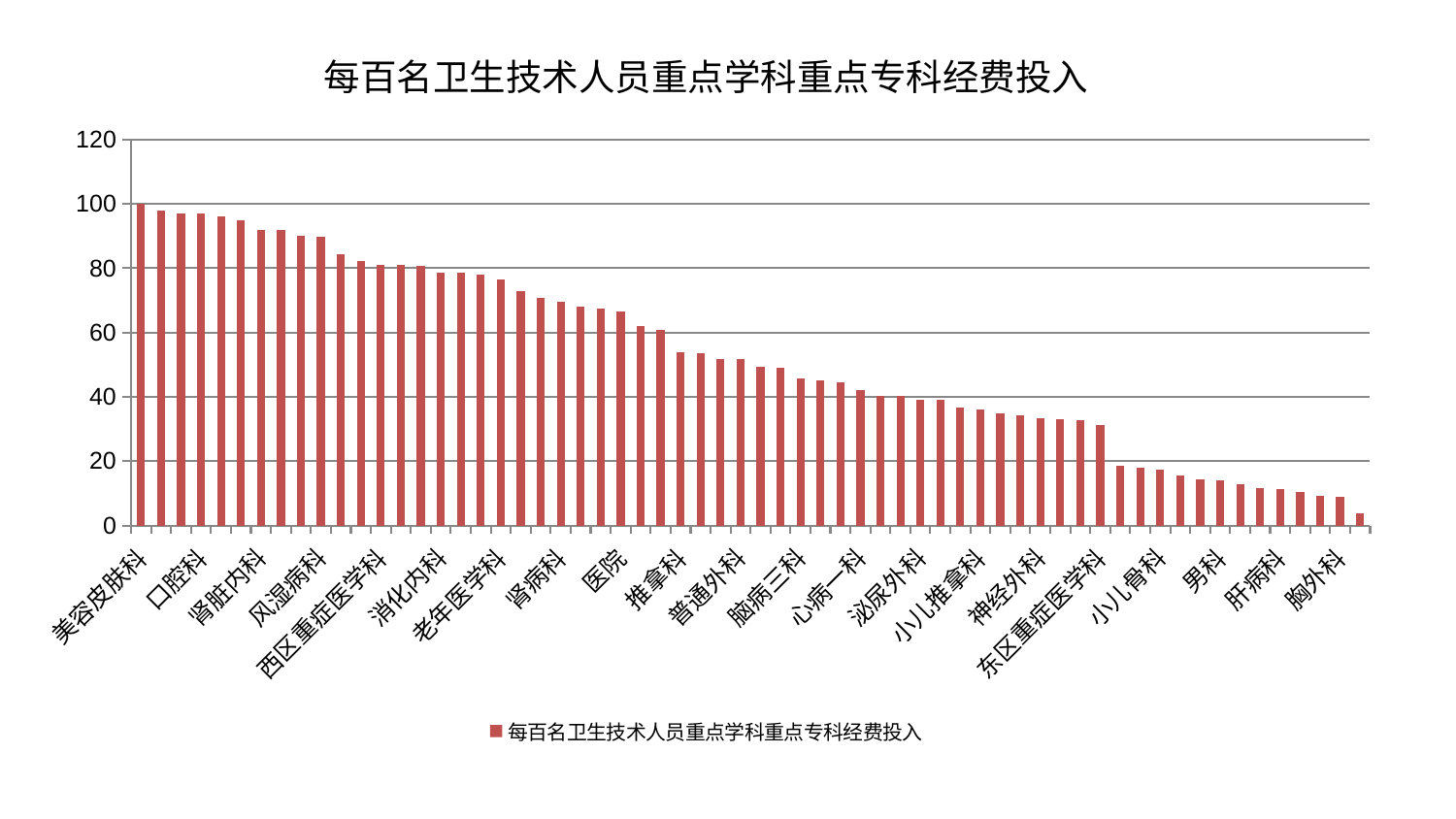

### Chart: 每百名卫生技术人员重点学科重点专科经费投入

| Category | 每百名卫生技术人员重点学科重点专科经费投入 |
|---|---|
| 美容皮肤科 | 100.0 |
| 脾胃科消化科合并 | 98.01629669329067 |
| 周围血管科 | 97.18778727533359 |
| 口腔科 | 97.06943938013355 |
| 心病四科 | 96.16799647710853 |
| 妇科 | 94.8375541501313 |
| 肾脏内科 | 91.79246855121724 |
| 脊柱骨科 | 91.76407429972737 |
| 肿瘤内科 | 90.03702500606428 |
| 风湿病科 | 89.6467153627635 |
| 创伤骨科 | 84.33056465748602 |
| 脑病二科 | 82.33719804211205 |
| 西区重症医学科 | 80.97157640267774 |
| 显微骨科 | 80.9222098491252 |
| 针灸科 | 80.7043598812355 |
| 消化内科 | 78.73843127493839 |
| 综合内科 | 78.71746112943521 |
| 妇二科 | 78.0512908049446 |
| 老年医学科 | 76.46250407148823 |
| 心病三科 | 72.95235990851388 |
| 中医经典科 | 70.66884381562517 |
| 肾病科 | 69.55850980965572 |
| 心病二科 | 67.94455542390929 |
| 内分泌科 | 67.35420240358417 |
| 医院 | 66.5896651477943 |
| 产科 | 61.881886746403815 |
| 耳鼻喉科 | 60.75025639567145 |
| 推拿科 | 53.82123399929826 |
| 运动损伤骨科 | 53.724382981990935 |
| 骨科 | 51.8744813389137 |
| 普通外科 | 51.80083149322225 |
| 脾胃病科 | 49.2751541940006 |
| 重症医学科 | 49.1927815263622 |
| 脑病三科 | 45.628664625109664 |
| 东区肾病科 | 45.10610672323898 |
| 乳腺甲状腺外科 | 44.49038535784343 |
| 心病一科 | 42.05425652861191 |
| 血液科 | 40.40712662509028 |
| 关节骨科 | 40.17416943232179 |
| 泌尿外科 | 39.20642497325325 |
| 中医外治中心 | 38.97206888460495 |
| 治未病中心 | 36.61475771949427 |
| 小儿推拿科 | 36.08110641831007 |
| 儿科 | 34.98407798719278 |
| 神经内科 | 34.28455166665037 |
| 神经外科 | 33.396562555239214 |
| 肛肠科 | 32.89657230507381 |
| 身心医学科 | 32.81280237187671 |
| 东区重症医学科 | 31.35193429350963 |
| 妇科妇二科合并 | 18.505222344122544 |
| 微创骨科 | 18.02073938606937 |
| 小儿骨科 | 17.207846721257404 |
| 肝胆外科 | 15.60667506448101 |
| 皮肤科 | 14.190414053233551 |
| 男科 | 13.9666121840844 |
| 心血管内科 | 12.766971548821191 |
| 呼吸内科 | 11.610197418993385 |
| 肝病科 | 11.429737658173076 |
| 眼科 | 10.298460631582655 |
| 脑病一科 | 9.067147466232157 |
| 胸外科 | 8.95876454311598 |
| 康复科 | 3.899118961644146 |
198